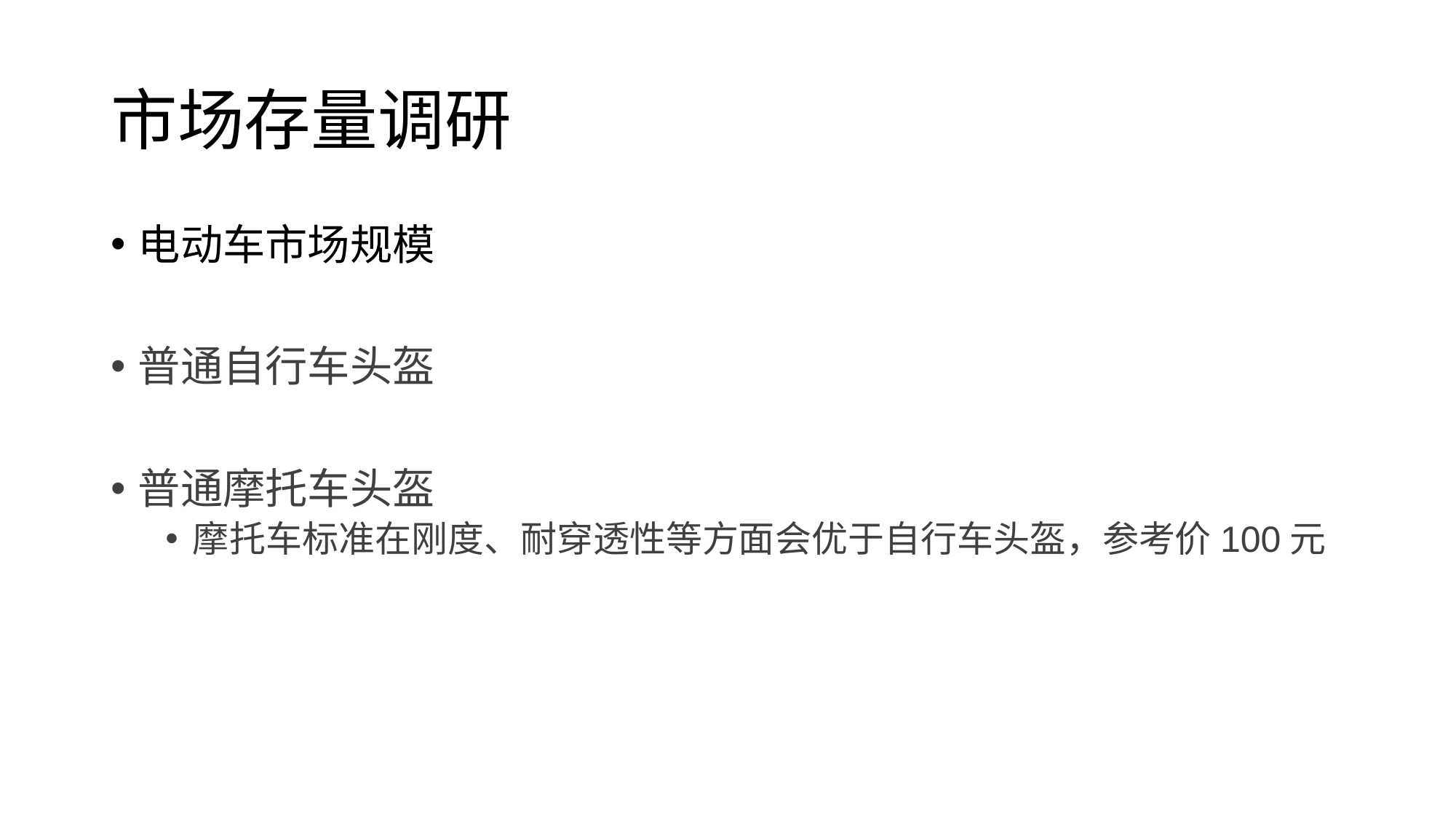

# 市场存量调研
电动车市场规模

普通自行车头盔

普通摩托车头盔
摩托车标准在刚度、耐穿透性等方面会优于自行车头盔，参考价100元